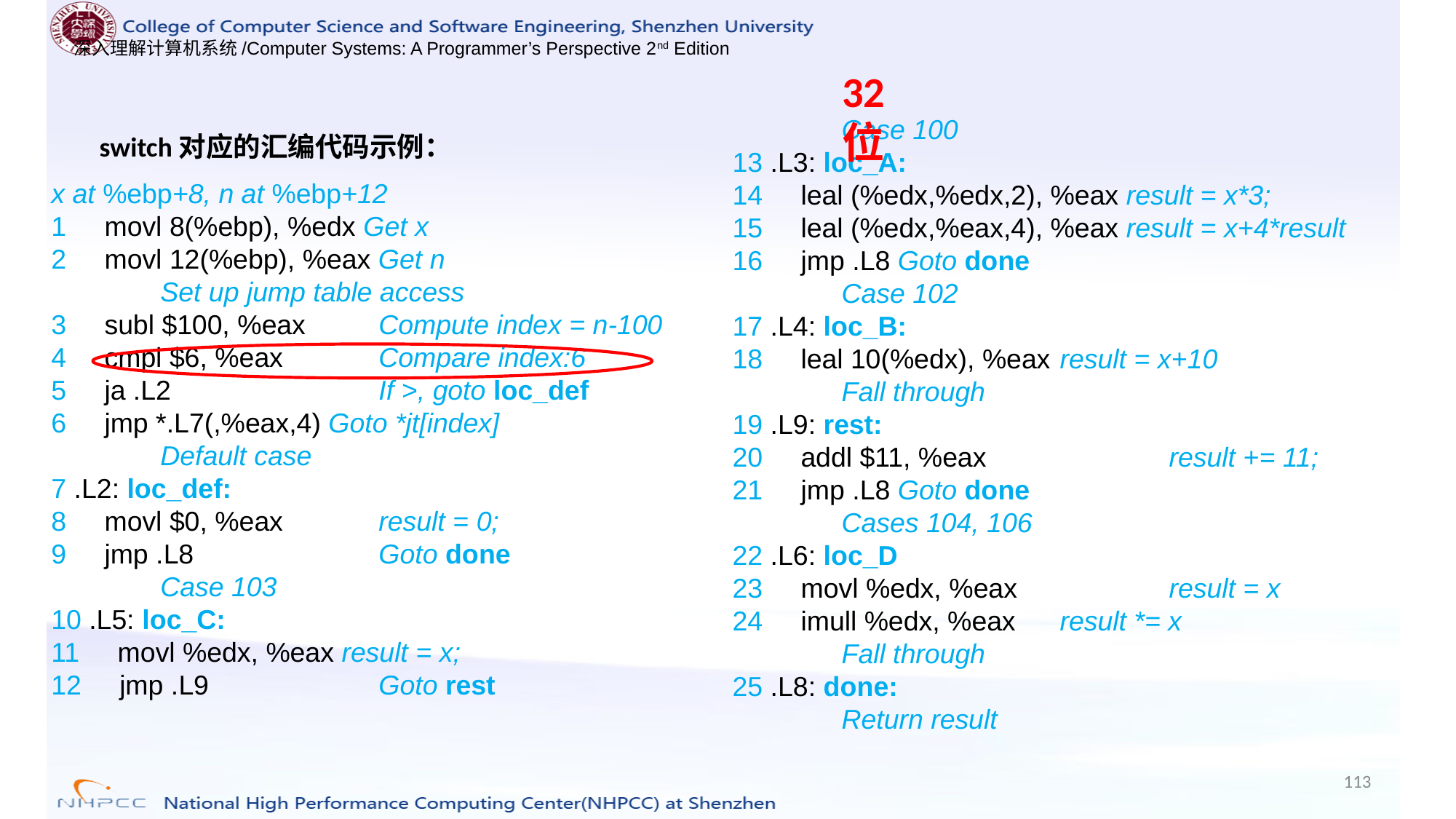

32位
	Case 100
13 .L3: loc_A:
14     leal (%edx,%edx,2), %eax result = x*3;
15     leal (%edx,%eax,4), %eax result = x+4*result
16     jmp .L8 Goto done
	Case 102
17 .L4: loc_B:
18     leal 10(%edx), %eax 	result = x+10
	Fall through
19 .L9: rest:
20     addl $11, %eax 		result += 11;
21     jmp .L8 Goto done
	Cases 104, 106
22 .L6: loc_D
23     movl %edx, %eax 		result = x
24     imull %edx, %eax 	result *= x
	Fall through
25 .L8: done:
	Return result
switch对应的汇编代码示例：
x at %ebp+8, n at %ebp+12
1     movl 8(%ebp), %edx Get x
2     movl 12(%ebp), %eax Get n
	Set up jump table access
3     subl $100, %eax 	Compute index = n-100
4     cmpl $6, %eax 	Compare index:6
5     ja .L2 		If >, goto loc_def
6     jmp *.L7(,%eax,4) Goto *jt[index]
	Default case
7 .L2: loc_def:
8     movl $0, %eax 	result = 0;
9     jmp .L8 		Goto done
	Case 103
10 .L5: loc_C:
11     movl %edx, %eax result = x;
12     jmp .L9 		Goto rest

113